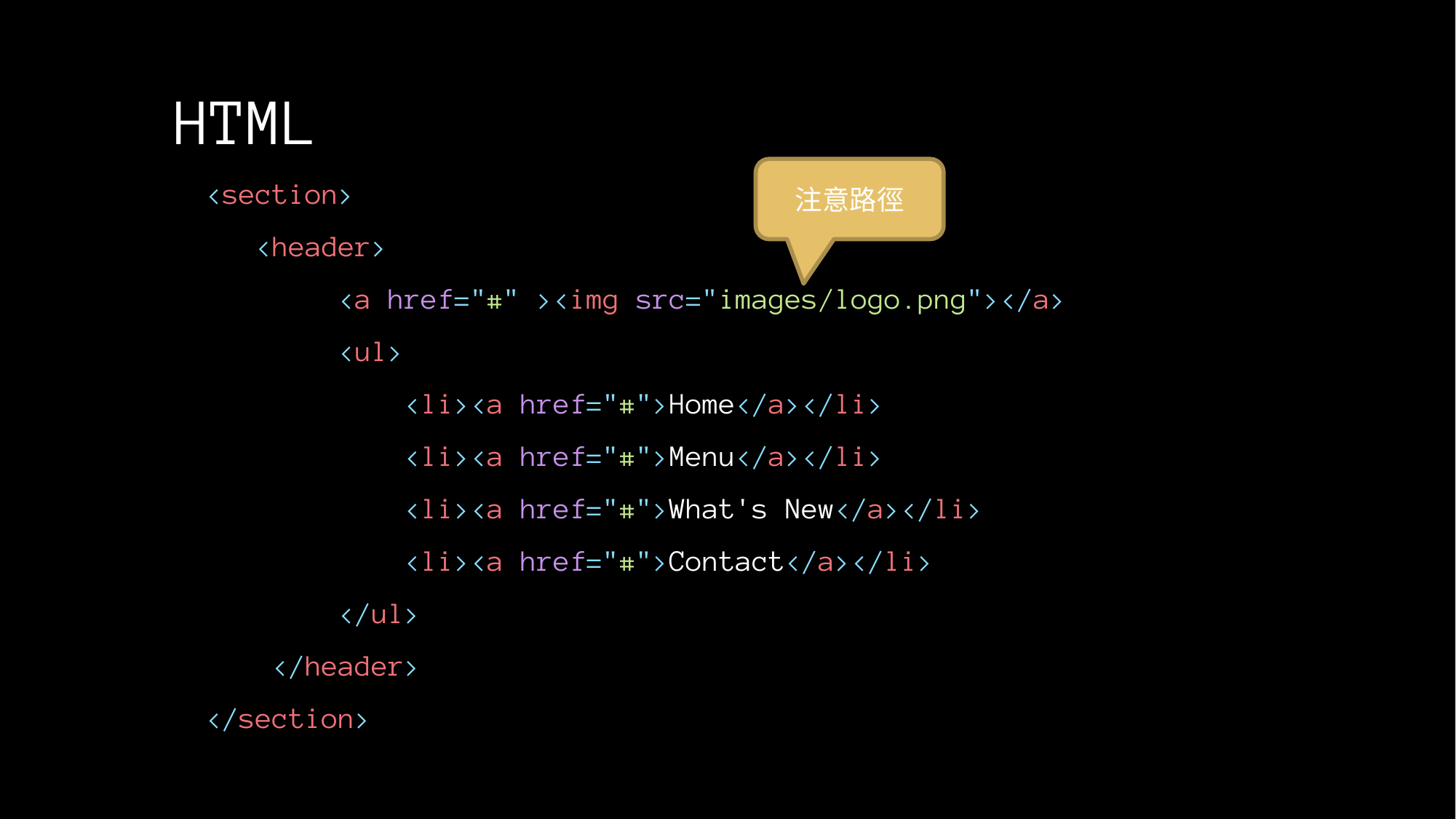

# HTML
注意路徑
    <section>
       <header>
            <a href="#" ><img src="images/logo.png"></a>
            <ul>
                <li><a href="#">Home</a></li>
                <li><a href="#">Menu</a></li>
                <li><a href="#">What's New</a></li>
                <li><a href="#">Contact</a></li>
            </ul>
        </header>
    </section>